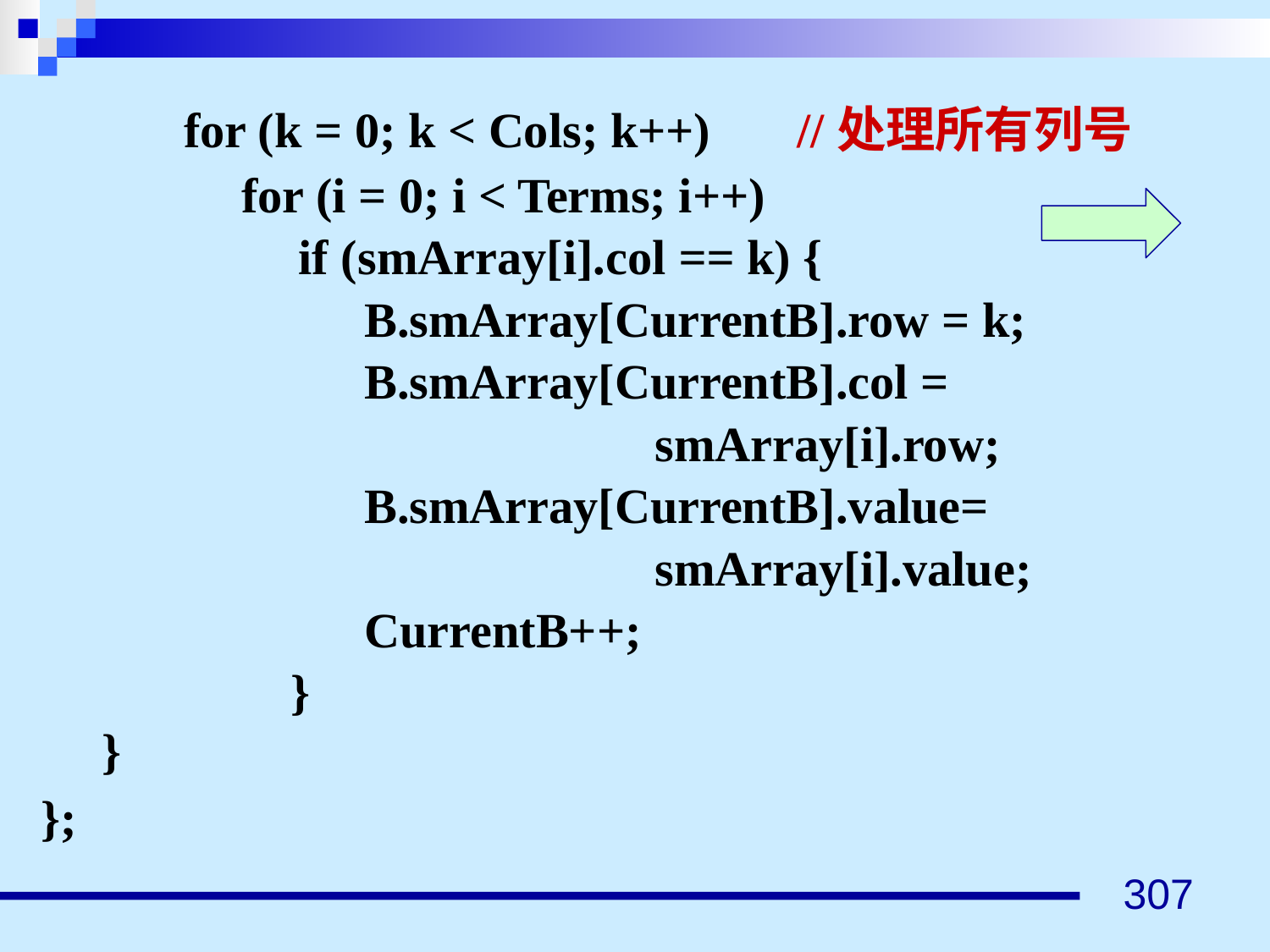

for (k = 0; k < Cols; k++)       //处理所有列号
      	      for (i = 0; i < Terms; i++)
                     if (smArray[i].col == k) {
	                B.smArray[CurrentB].row = k;
	                B.smArray[CurrentB].col =
                                                  smArray[i].row;
	                B.smArray[CurrentB].value=
                                                  smArray[i].value;
 	                CurrentB++;
	          }
     }
};

307